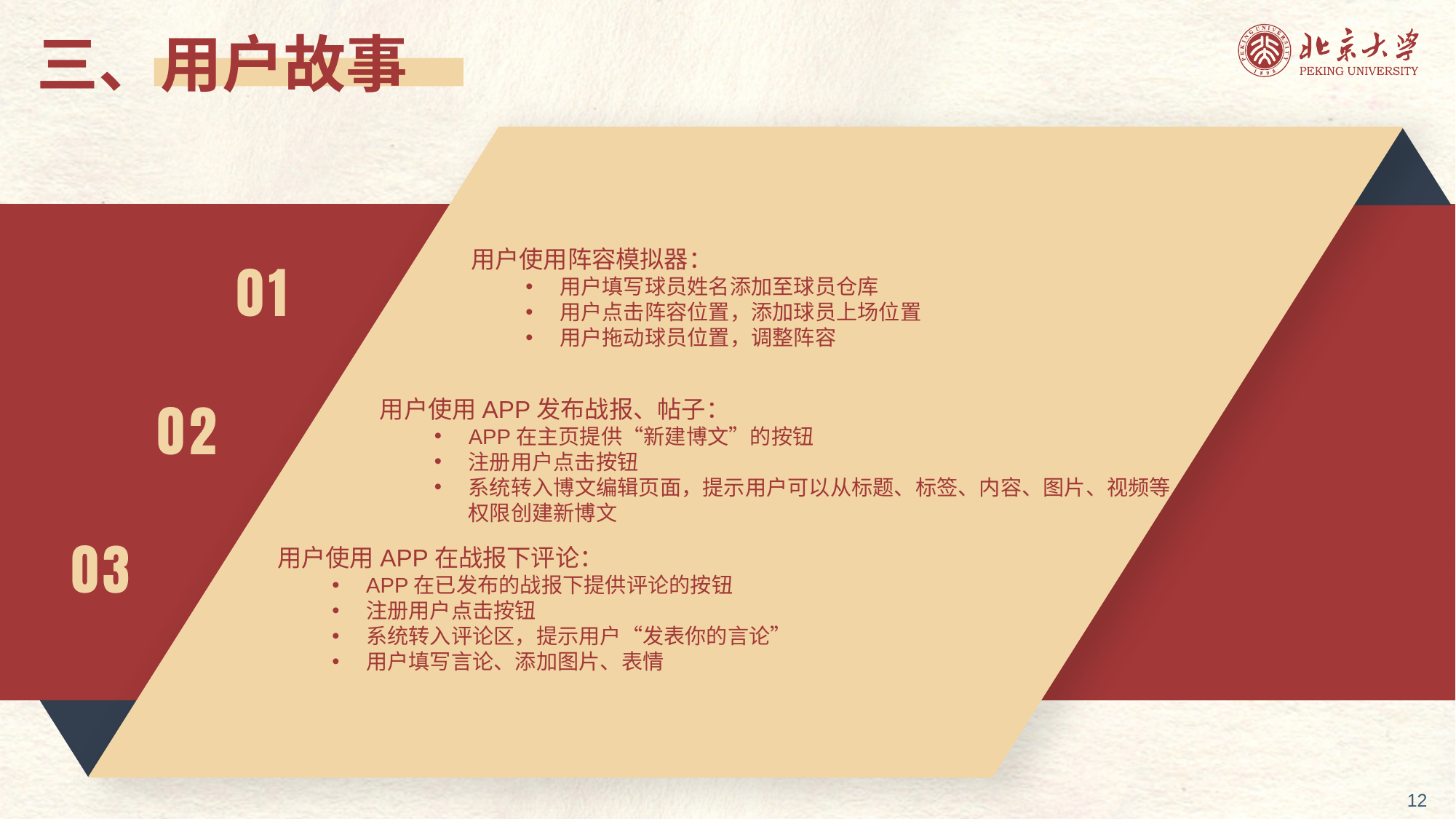

三、用户故事

用户使用阵容模拟器：
用户填写球员姓名添加至球员仓库
用户点击阵容位置，添加球员上场位置
用户拖动球员位置，调整阵容
01
用户使用APP发布战报、帖子：
APP在主页提供“新建博文”的按钮
注册用户点击按钮
系统转入博文编辑页面，提示用户可以从标题、标签、内容、图片、视频等权限创建新博文
02
用户使用APP在战报下评论：
APP在已发布的战报下提供评论的按钮
注册用户点击按钮
系统转入评论区，提示用户“发表你的言论”
用户填写言论、添加图片、表情
03
12